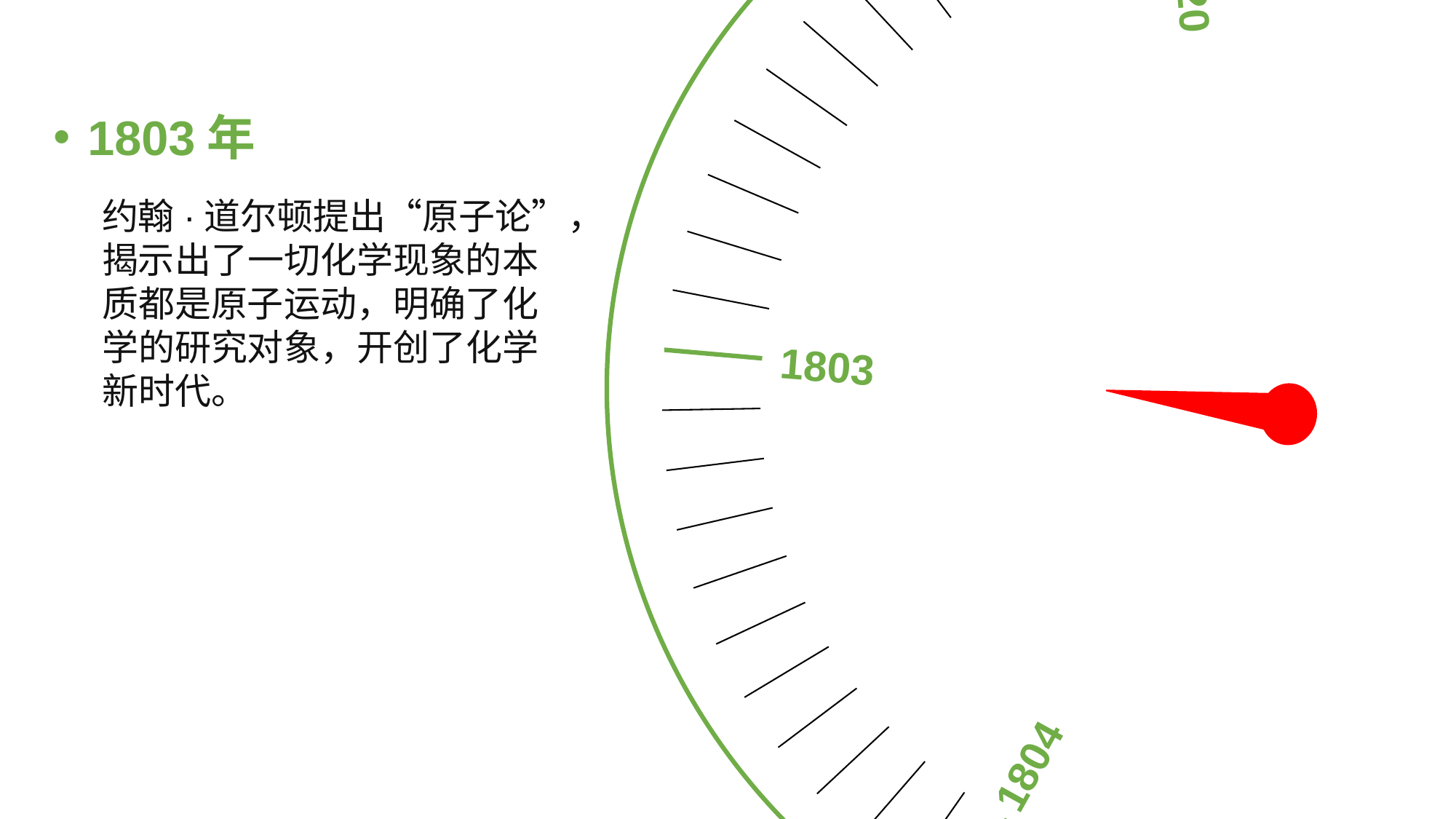

1811
1804
1812
1803
1820
1803年
约翰·道尔顿提出“原子论”，揭示出了一切化学现象的本质都是原子运动，明确了化学的研究对象，开创了化学新时代。